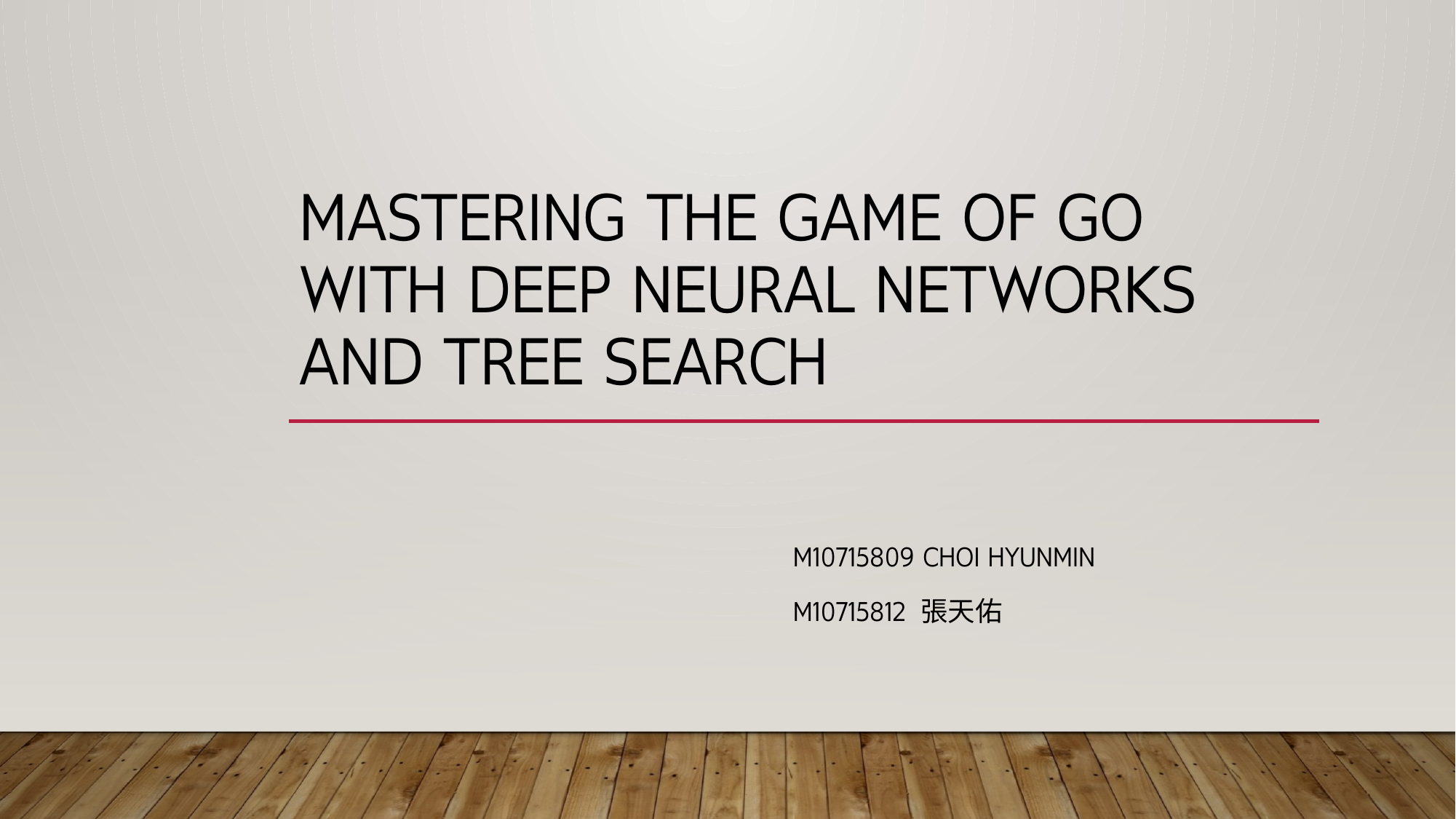

# Mastering the game of Go with deep neural networks and tree search
M10715809 CHOI HYUNMIN
M10715812 張天佑